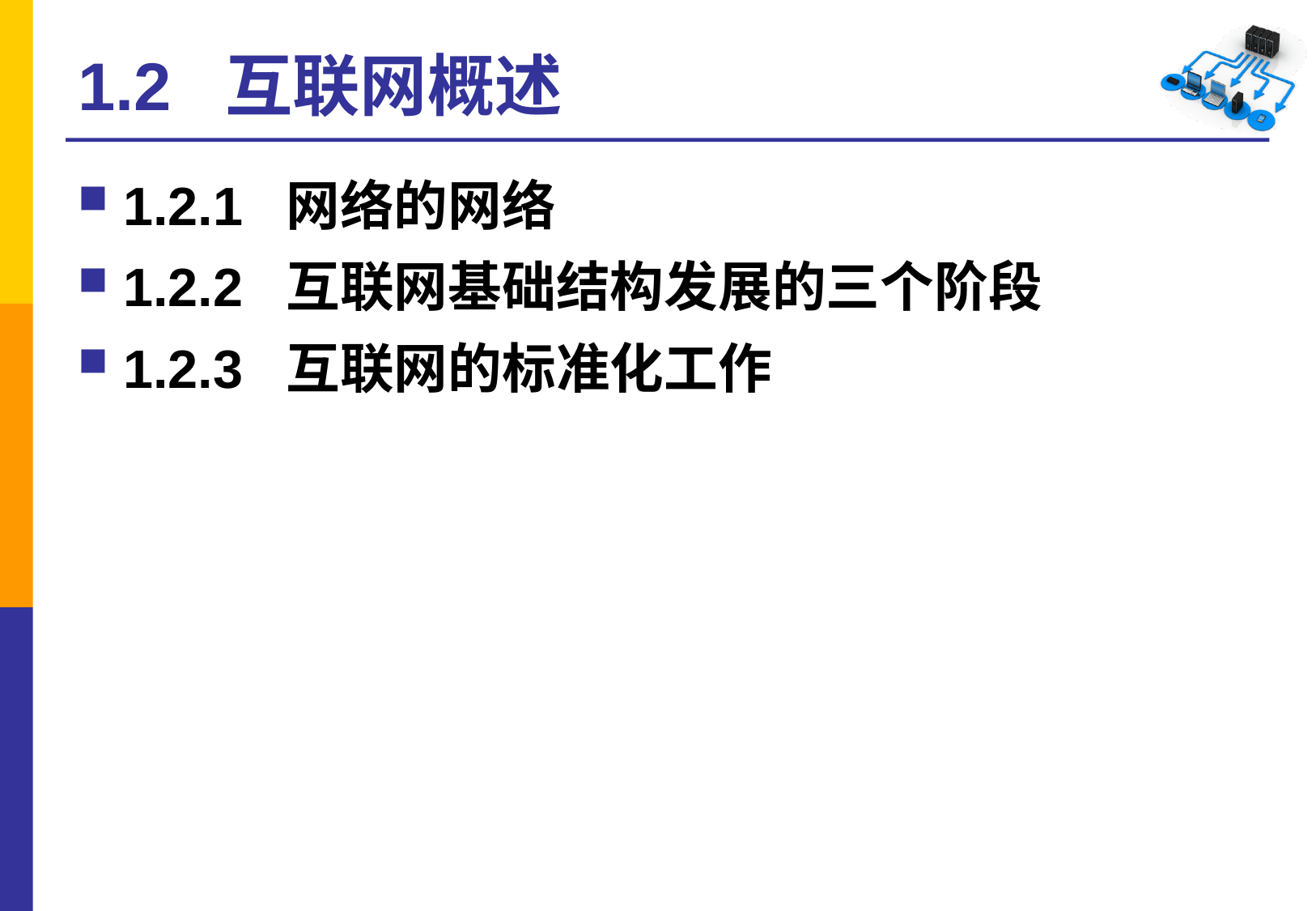

# 1.2  互联网概述
1.2.1  网络的网络
1.2.2  互联网基础结构发展的三个阶段
1.2.3  互联网的标准化工作